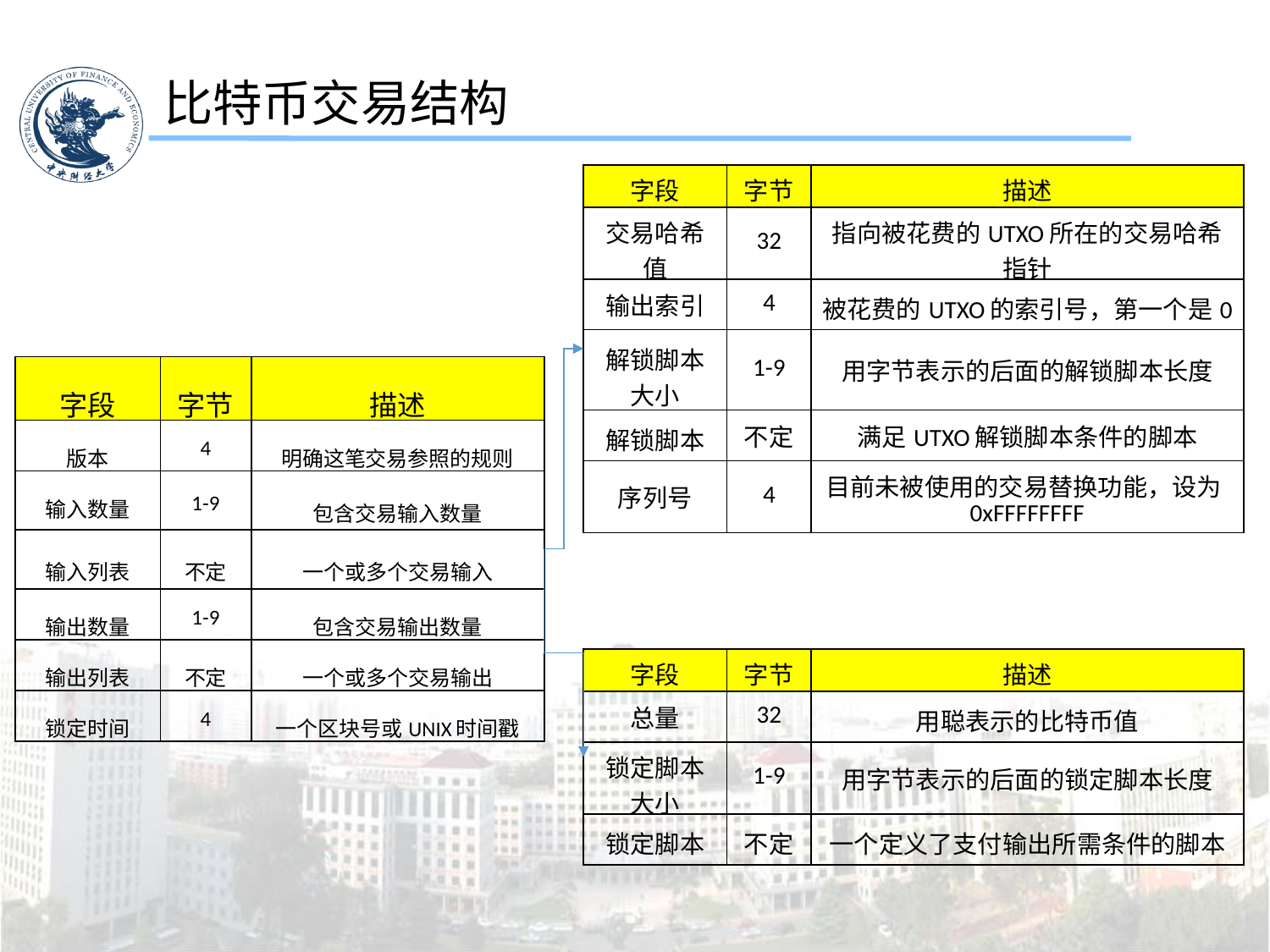

比特币交易结构
| 字段 | 字节 | 描述 |
| --- | --- | --- |
| 交易哈希值 | 32 | 指向被花费的UTXO所在的交易哈希指针 |
| 输出索引 | 4 | 被花费的UTXO的索引号，第一个是0 |
| 解锁脚本大小 | 1-9 | 用字节表示的后面的解锁脚本长度 |
| 解锁脚本 | 不定 | 满足UTXO解锁脚本条件的脚本 |
| 序列号 | 4 | 目前未被使用的交易替换功能，设为0xFFFFFFFF |
| 字段 | 字节 | 描述 |
| --- | --- | --- |
| 版本 | 4 | 明确这笔交易参照的规则 |
| 输入数量 | 1-9 | 包含交易输入数量 |
| 输入列表 | 不定 | 一个或多个交易输入 |
| 输出数量 | 1-9 | 包含交易输出数量 |
| 输出列表 | 不定 | 一个或多个交易输出 |
| 锁定时间 | 4 | 一个区块号或UNIX时间戳 |
| 字段 | 字节 | 描述 |
| --- | --- | --- |
| 总量 | 32 | 用聪表示的比特币值 |
| 锁定脚本大小 | 1-9 | 用字节表示的后面的锁定脚本长度 |
| 锁定脚本 | 不定 | 一个定义了支付输出所需条件的脚本 |